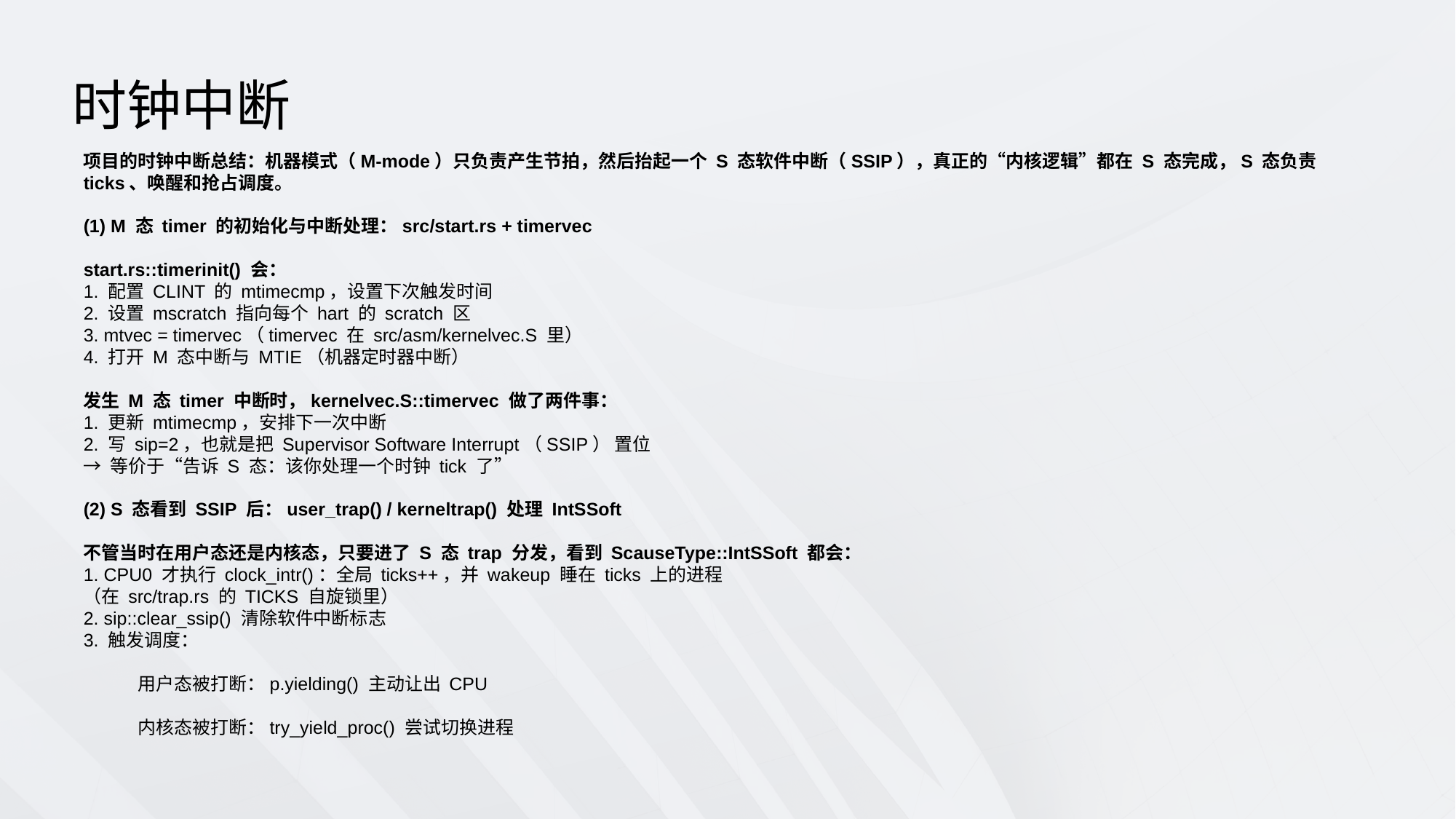

时钟中断
项目的时钟中断总结：机器模式（M-mode）只负责产生节拍，然后抬起一个 S 态软件中断（SSIP），真正的“内核逻辑”都在 S 态完成，S 态负责 ticks、唤醒和抢占调度。

(1) M 态 timer 的初始化与中断处理：src/start.rs + timervec

start.rs::timerinit() 会：
1. 配置 CLINT 的 mtimecmp，设置下次触发时间
2. 设置 mscratch 指向每个 hart 的 scratch 区
3. mtvec = timervec（timervec 在 src/asm/kernelvec.S 里）
4. 打开 M 态中断与 MTIE（机器定时器中断）

发生 M 态 timer 中断时，kernelvec.S::timervec 做了两件事：
1. 更新 mtimecmp，安排下一次中断
2. 写 sip=2，也就是把 Supervisor Software Interrupt（SSIP） 置位
→ 等价于“告诉 S 态：该你处理一个时钟 tick 了”

(2) S 态看到 SSIP 后：user_trap() / kerneltrap() 处理 IntSSoft

不管当时在用户态还是内核态，只要进了 S 态 trap 分发，看到 ScauseType::IntSSoft 都会：
1. CPU0 才执行 clock_intr()：全局 ticks++，并 wakeup 睡在 ticks 上的进程
（在 src/trap.rs 的 TICKS 自旋锁里）
2. sip::clear_ssip() 清除软件中断标志
3. 触发调度：

用户态被打断：p.yielding() 主动让出 CPU

内核态被打断：try_yield_proc() 尝试切换进程